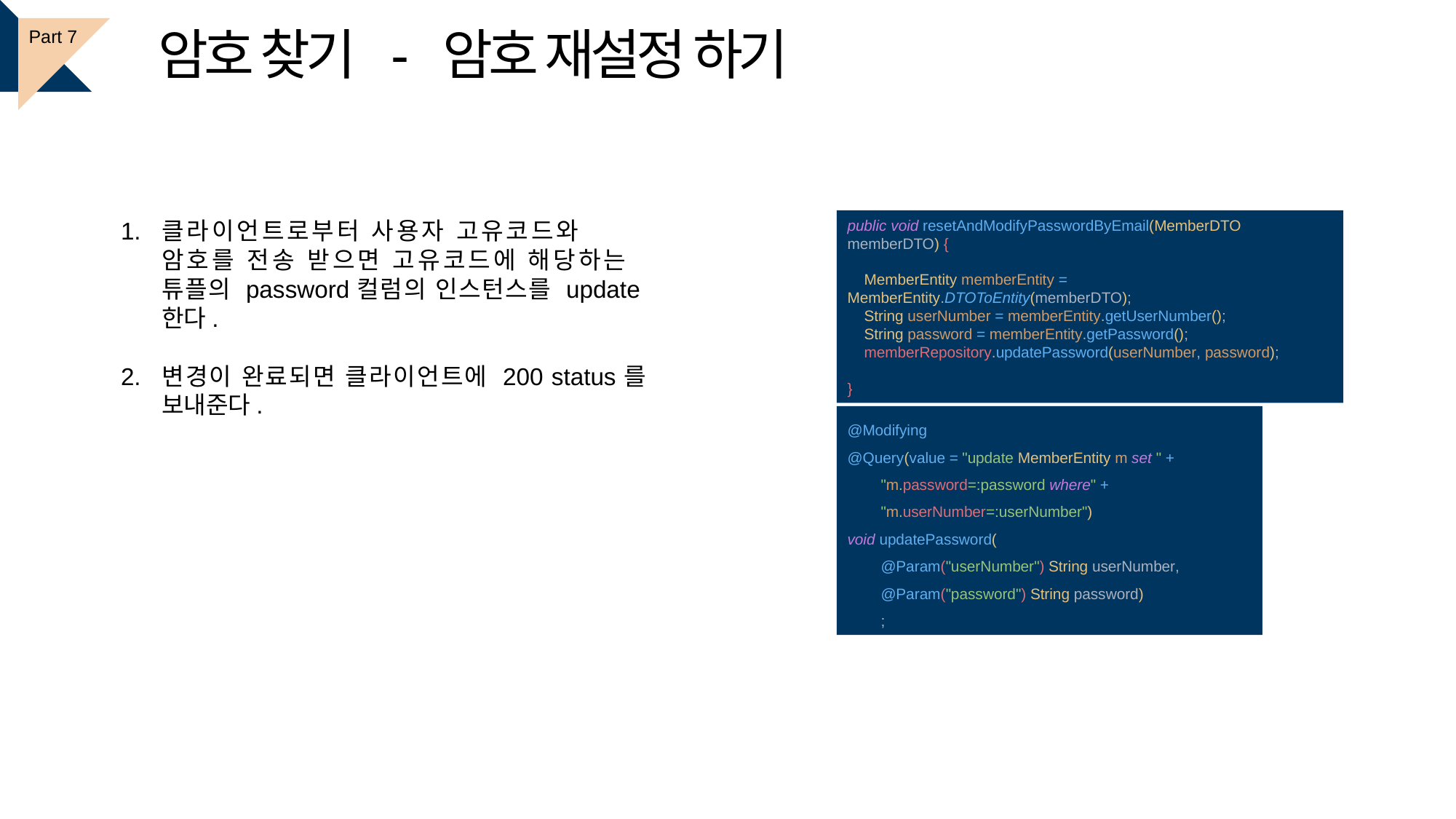

암호 찾기  -  암호 재설정 하기

Part 7

클라이언트로부터 사용자 고유코드와        암호를 전송 받으면 고유코드에 해당하는   튜플의 password컬럼의 인스턴스를 update한다.

변경이 완료되면 클라이언트에 200 status를 보내준다.

public void resetAndModifyPasswordByEmail(MemberDTO memberDTO) {
    MemberEntity memberEntity = MemberEntity.DTOToEntity(memberDTO);
    String userNumber = memberEntity.getUserNumber();
    String password = memberEntity.getPassword();
    memberRepository.updatePassword(userNumber, password);
}
@Modifying
@Query(value = "update MemberEntity m set " +
        "m.password=:password where" +
        "m.userNumber=:userNumber")
void updatePassword(
        @Param("userNumber") String userNumber,
        @Param("password") String password)
        ;